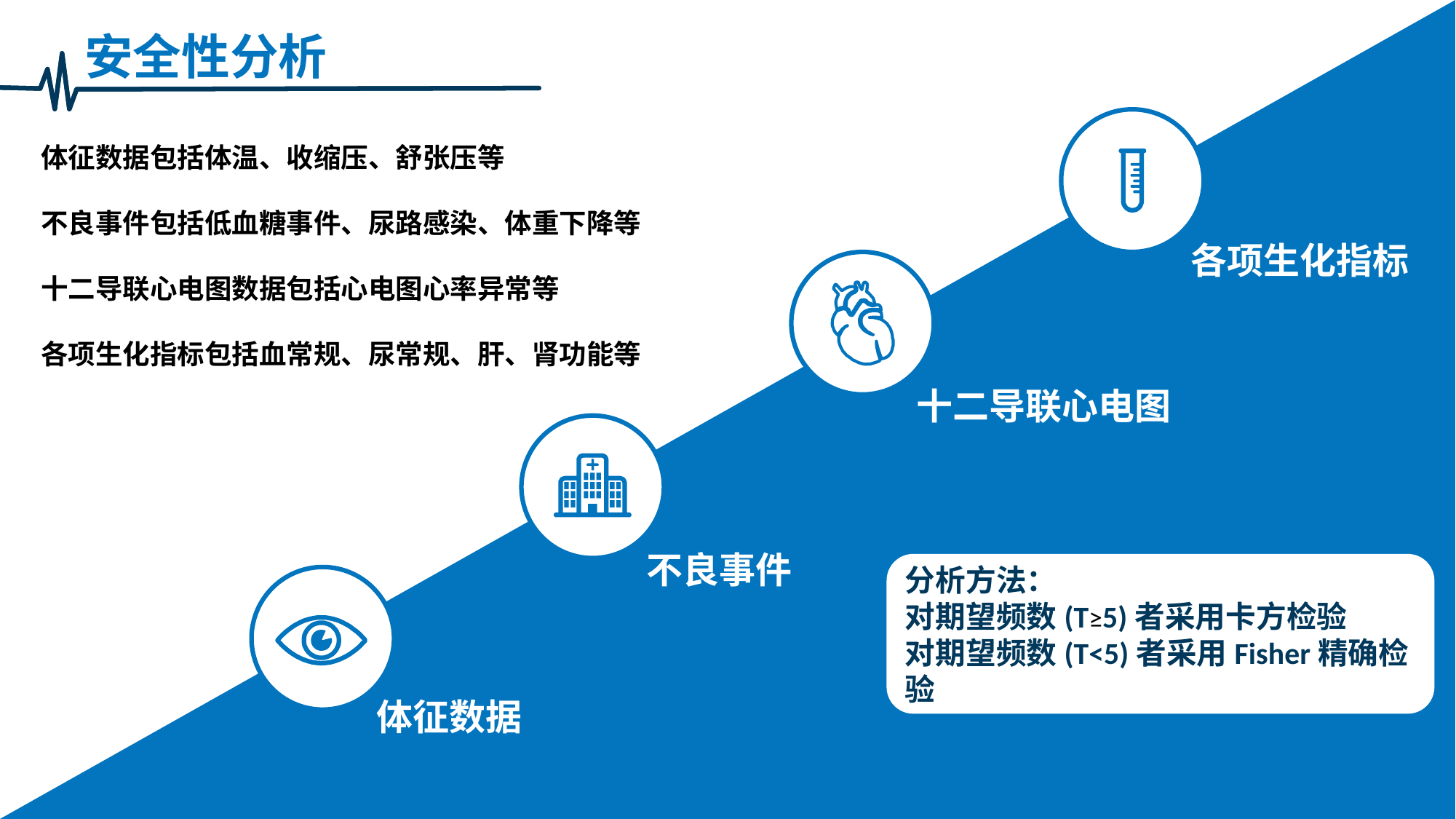

安全性分析

体征数据包括体温、收缩压、舒张压等

不良事件包括低血糖事件、尿路感染、体重下降等

十二导联心电图数据包括心电图心率异常等

各项生化指标包括血常规、尿常规、肝、肾功能等

各项生化指标

十二导联心电图

不良事件
分析方法：
对期望频数(T≥5)者采用卡方检验
对期望频数(T<5)者采用Fisher精确检验

体征数据